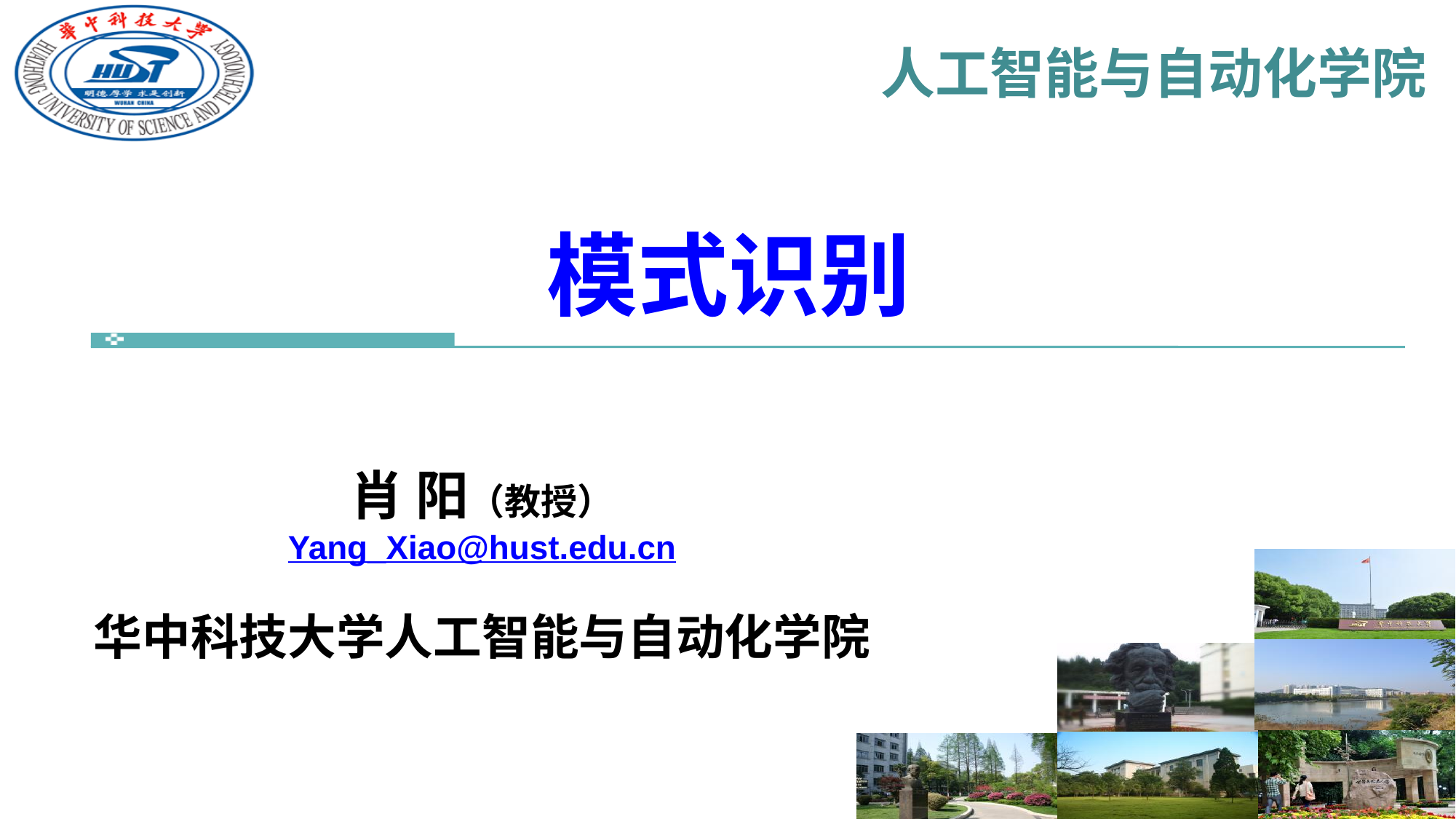

人工智能与自动化学院
# 模式识别
肖 阳（教授）
Yang_Xiao@hust.edu.cn

华中科技大学人工智能与自动化学院